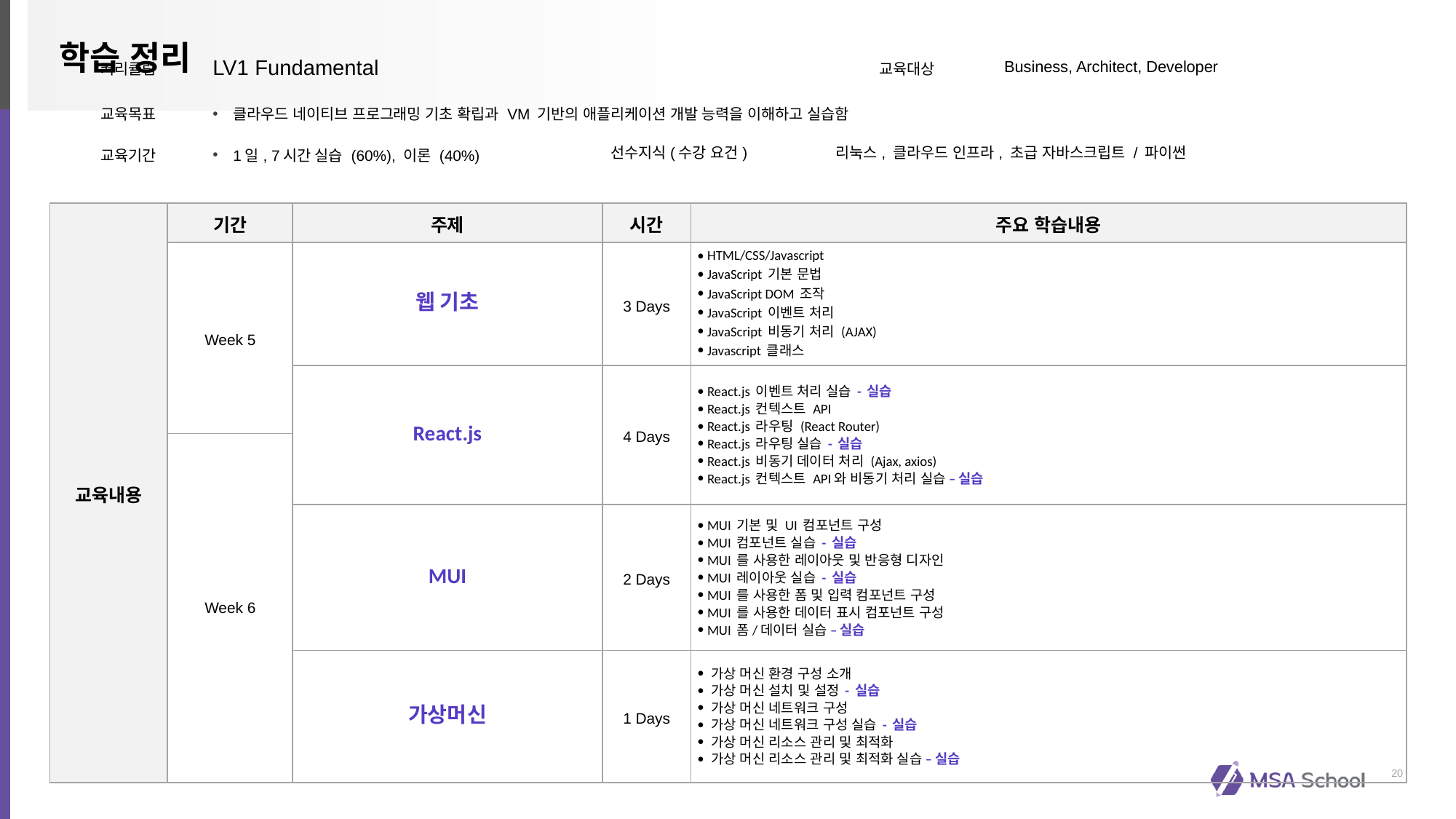

| 커리큘럼 | LV1 Fundamental |  | 교육대상 | Business, Architect, Developer |
| --- | --- | --- | --- | --- |
| 교육목표 | 클라우드 네이티브 프로그래밍 기초 확립과 VM 기반의 애플리케이션 개발 능력을 이해하고 실습함 |  |  |  |
| 교육기간 | 1일, 7시간 실습 (60%), 이론 (40%) | 선수지식(수강 요건) | 리눅스, 클라우드 인프라, 초급 자바스크립트 / 파이썬 |  |
| 교육내용 | 기간 | 주제 | 시간 | 주요 학습내용 |
| --- | --- | --- | --- | --- |
|  | Week 5 | 웹 기초 | 3 Days | HTML/CSS/Javascript JavaScript 기본 문법 JavaScript DOM 조작 JavaScript 이벤트 처리 JavaScript 비동기 처리 (AJAX) Javascript 클래스 |
|  |  | React.js | 4 Days | React.js 이벤트 처리 실습 - 실습 React.js 컨텍스트 API React.js 라우팅 (React Router) React.js 라우팅 실습 - 실습 React.js 비동기 데이터 처리 (Ajax, axios) React.js 컨텍스트 API와 비동기 처리 실습 – 실습 |
|  | Week 6 |  |  |  |
|  |  | MUI | 2 Days | MUI 기본 및 UI 컴포넌트 구성 MUI 컴포넌트 실습 - 실습 MUI 를 사용한 레이아웃 및 반응형 디자인 MUI 레이아웃 실습 - 실습 MUI 를 사용한 폼 및 입력 컴포넌트 구성 MUI 를 사용한 데이터 표시 컴포넌트 구성 MUI 폼/데이터 실습 – 실습 |
|  |  | 가상머신 | 1 Days | 가상 머신 환경 구성 소개 가상 머신 설치 및 설정 - 실습 가상 머신 네트워크 구성 가상 머신 네트워크 구성 실습 - 실습 가상 머신 리소스 관리 및 최적화 가상 머신 리소스 관리 및 최적화 실습 – 실습 |